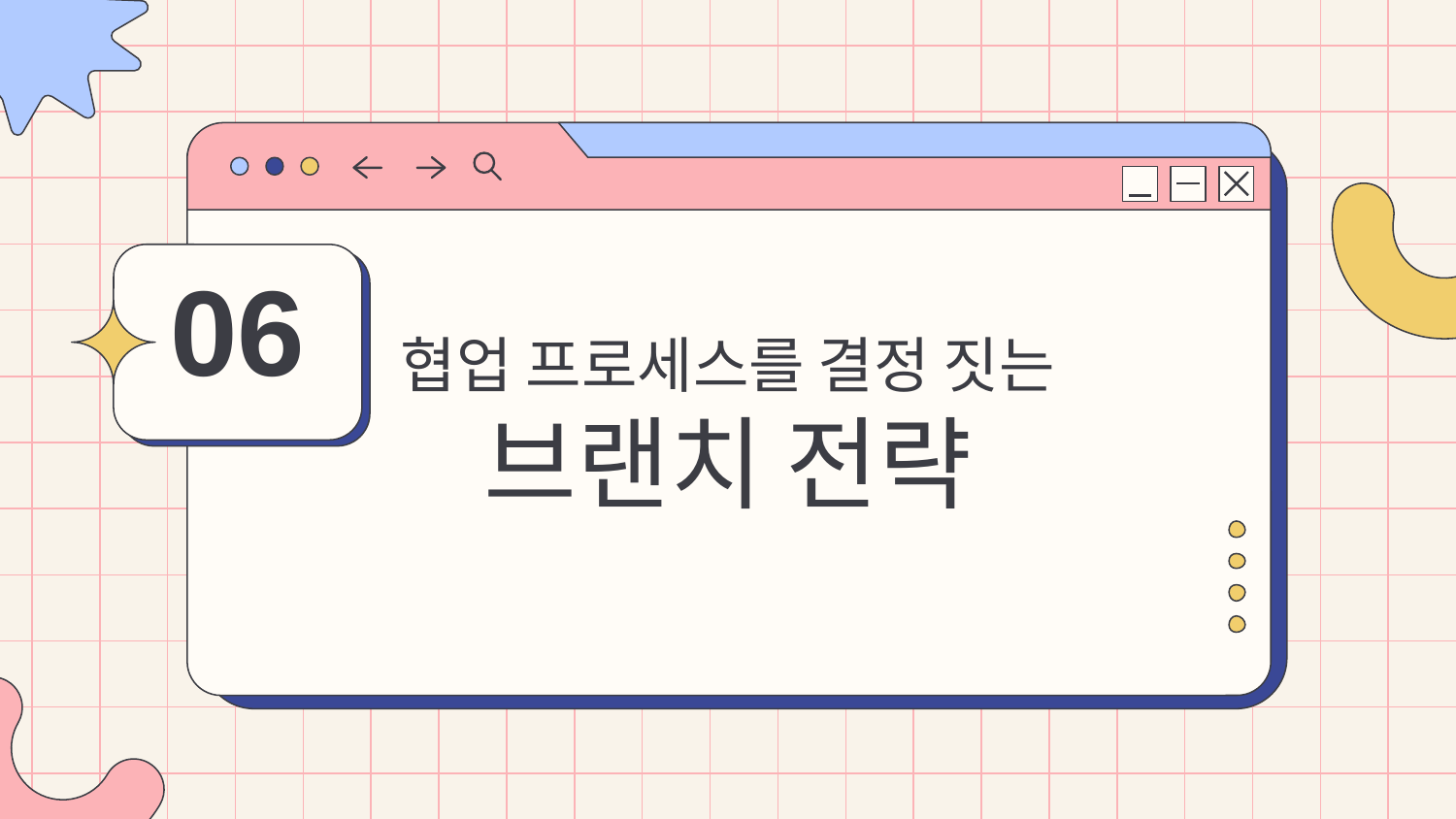

06
# 협업 프로세스를 결정 짓는
브랜치 전략